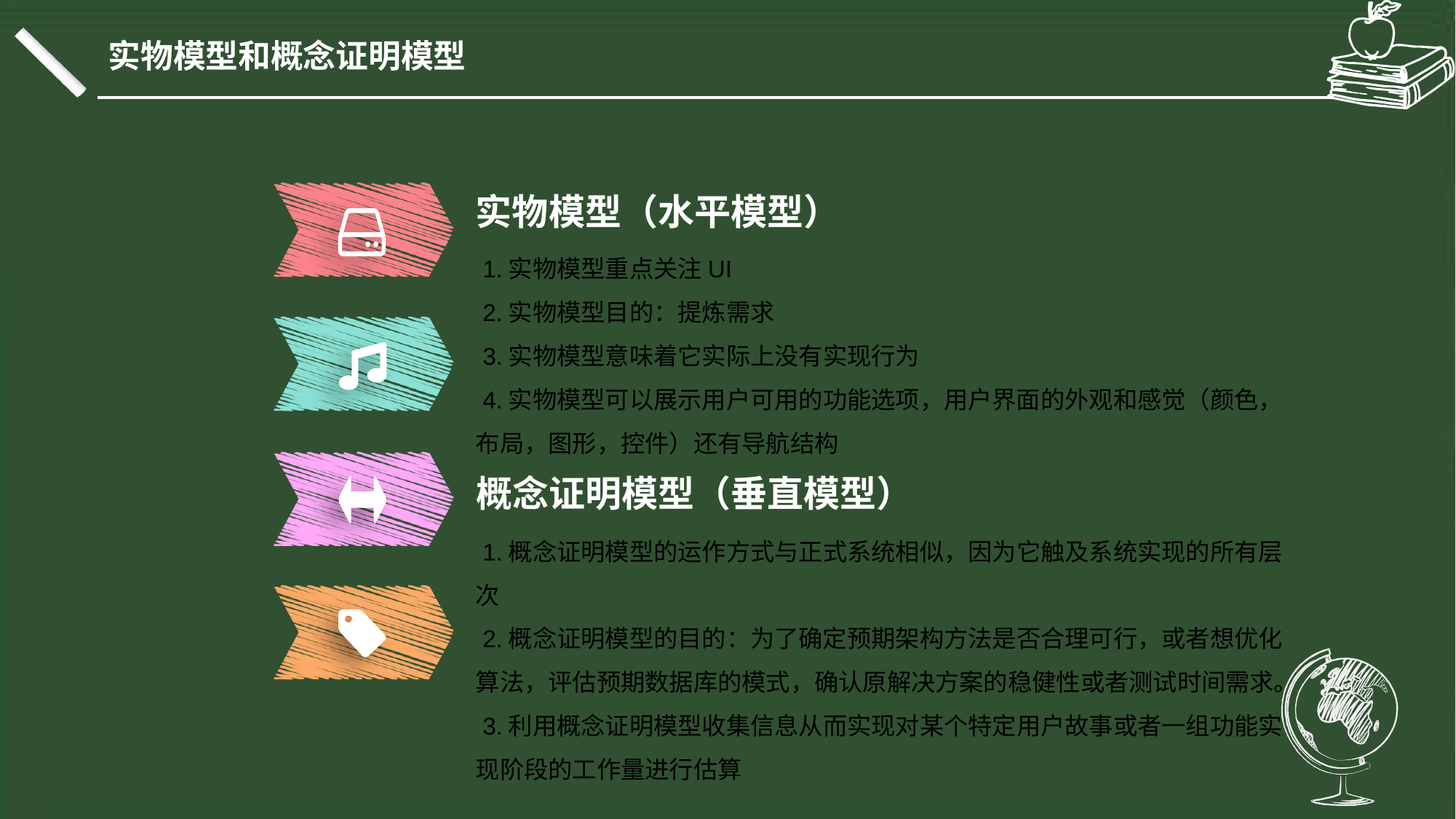

实物模型和概念证明模型

实物模型（水平模型）
 1.实物模型重点关注UI
 2.实物模型目的：提炼需求
 3.实物模型意味着它实际上没有实现行为
 4.实物模型可以展示用户可用的功能选项，用户界面的外观和感觉（颜色，布局，图形，控件）还有导航结构

概念证明模型（垂直模型）
 1.概念证明模型的运作方式与正式系统相似，因为它触及系统实现的所有层次
 2.概念证明模型的目的：为了确定预期架构方法是否合理可行，或者想优化算法，评估预期数据库的模式，确认原解决方案的稳健性或者测试时间需求。
 3.利用概念证明模型收集信息从而实现对某个特定用户故事或者一组功能实现阶段的工作量进行估算

延时